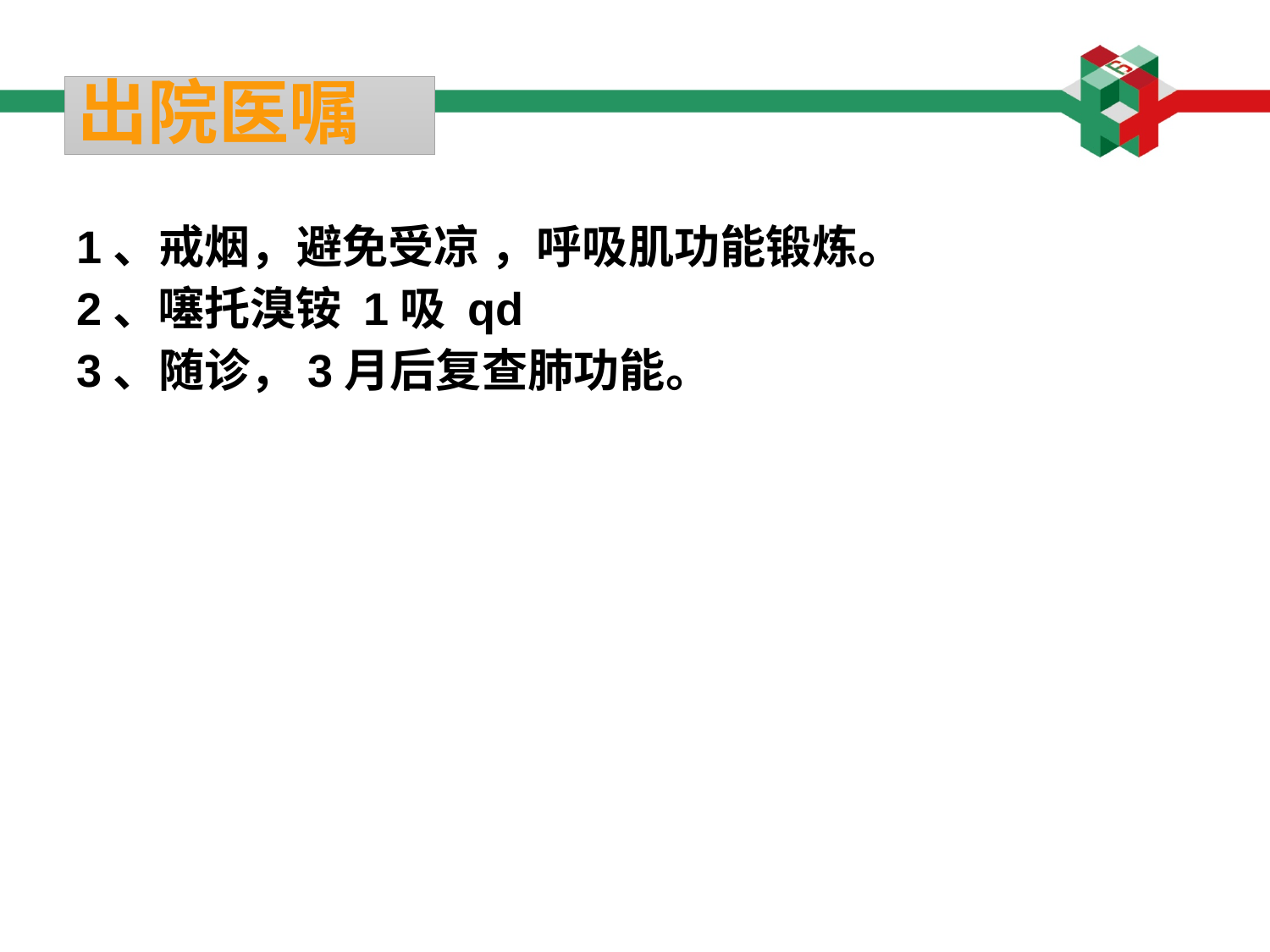

# 出院医嘱
1、戒烟，避免受凉 ，呼吸肌功能锻炼。
2、噻托溴铵 1吸 qd
3、随诊，3月后复查肺功能。